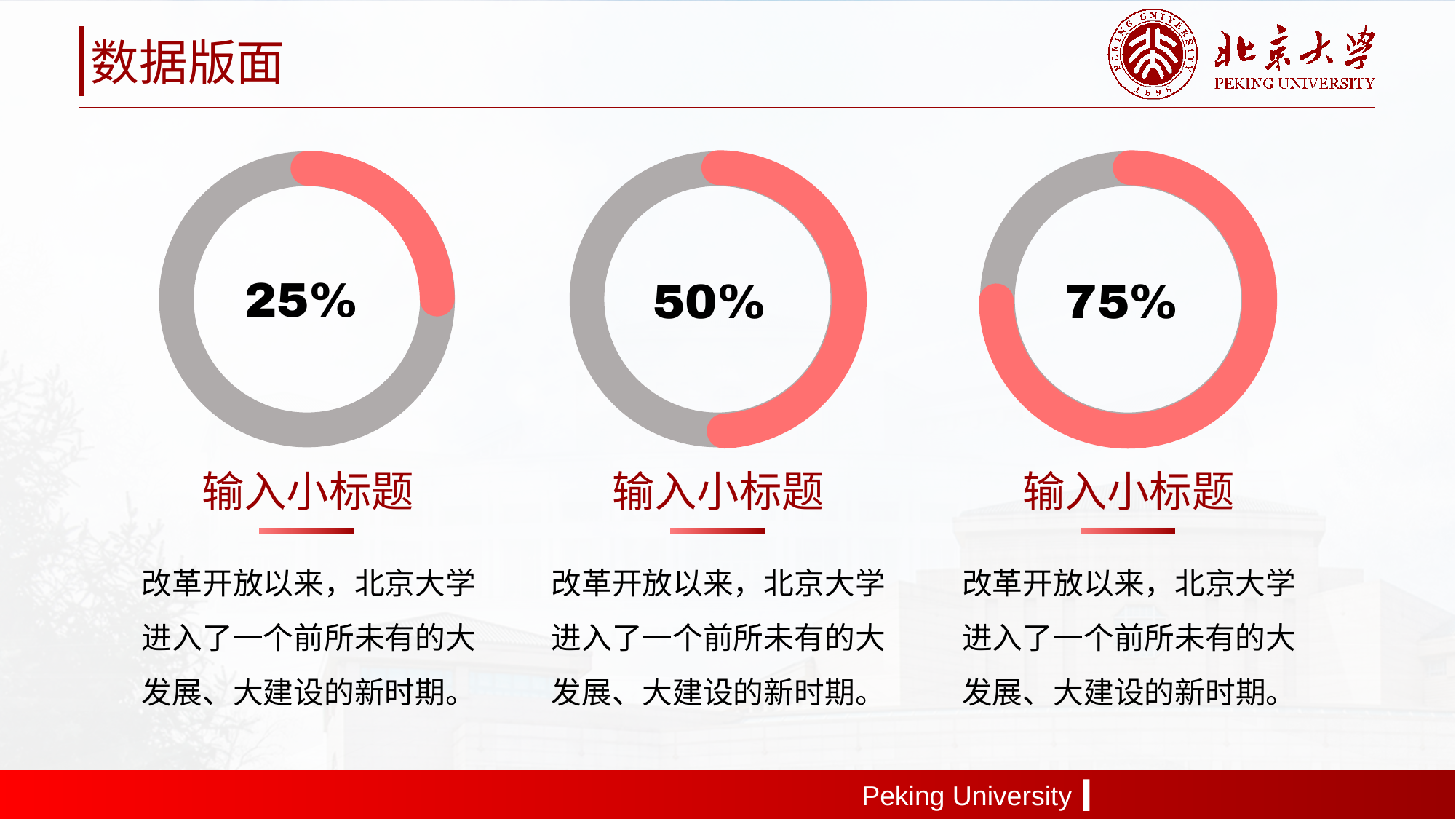

数据版面

25%
50%
75%
输入小标题
输入小标题
输入小标题

改革开放以来，北京大学进入了一个前所未有的大发展、大建设的新时期。
改革开放以来，北京大学进入了一个前所未有的大发展、大建设的新时期。
改革开放以来，北京大学进入了一个前所未有的大发展、大建设的新时期。